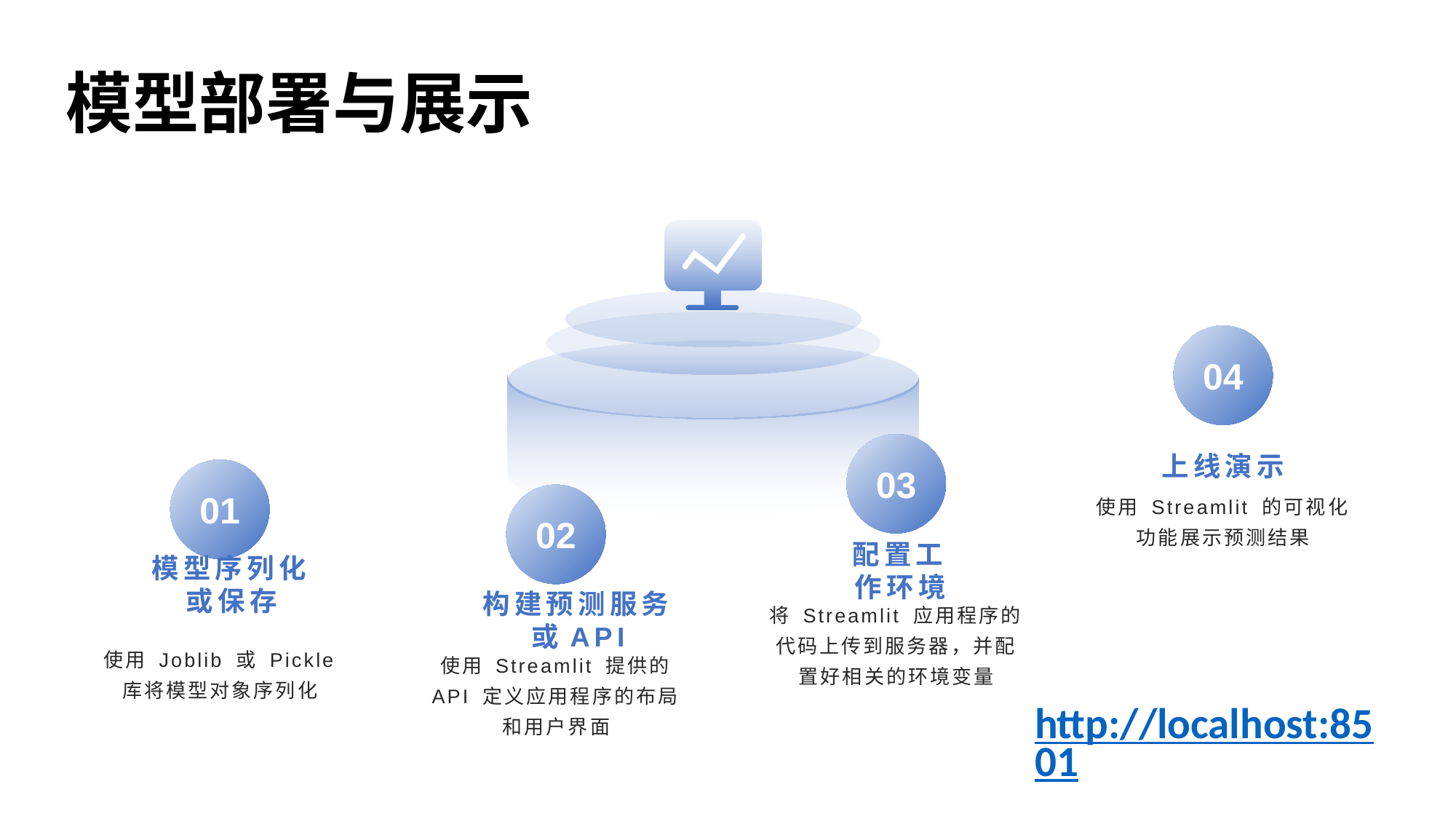

# 模型部署与展示

04

03
上线演示
01
02
使用 Streamlit 的可视化功能展示预测结果
配置工作环境
模型序列化或保存
构建预测服务或API
将 Streamlit 应用程序的代码上传到服务器，并配置好相关的环境变量
使用 Joblib 或 Pickle 库将模型对象序列化
使用 Streamlit 提供的 API 定义应用程序的布局和用户界面
http://localhost:8501